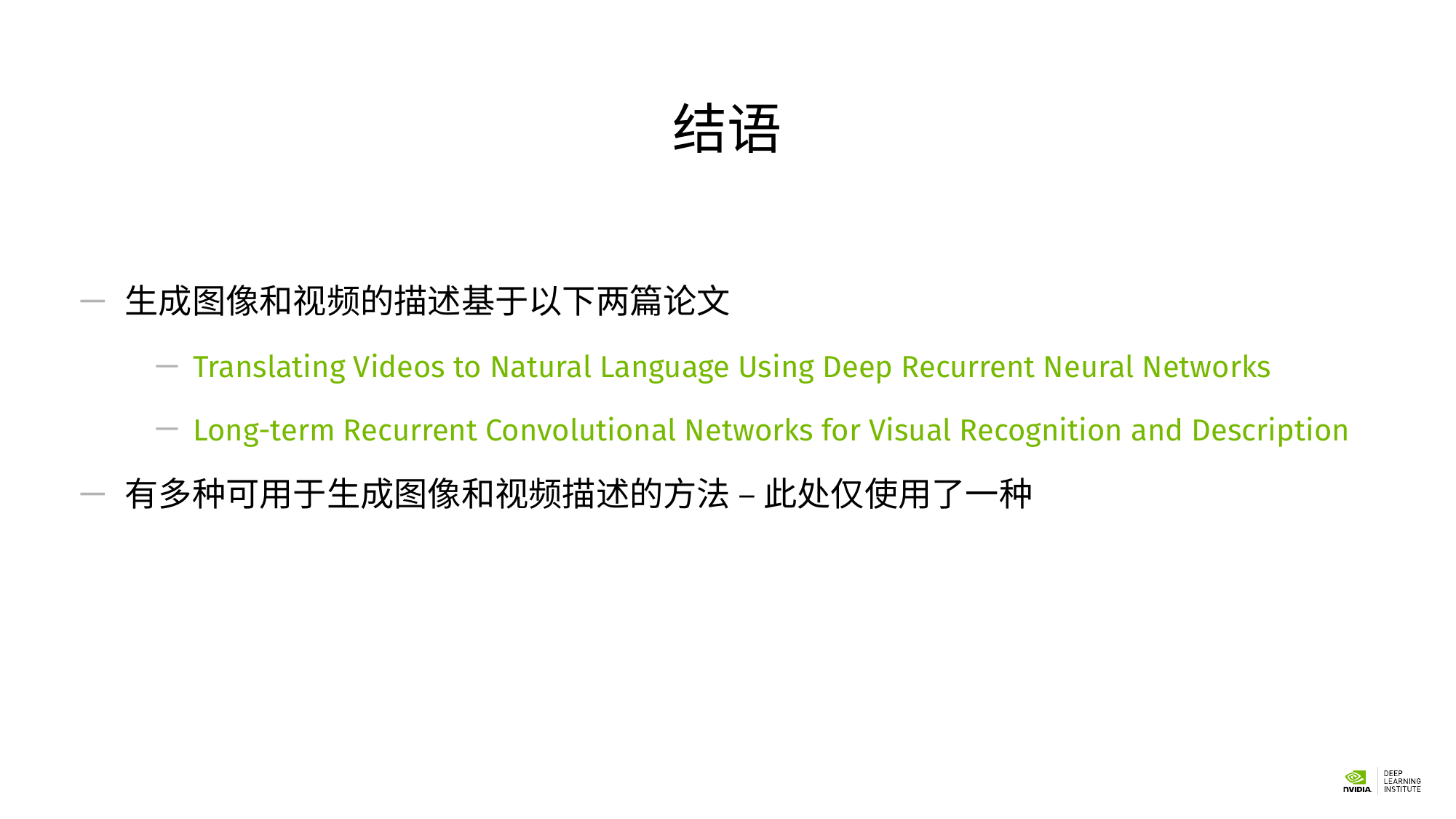

# 结语

生成图像和视频的描述基于以下两篇论文
Translating Videos to Natural Language Using Deep Recurrent Neural Networks
Long-term Recurrent Convolutional Networks for Visual Recognition and Description
有多种可用于生成图像和视频描述的方法 – 此处仅使用了一种